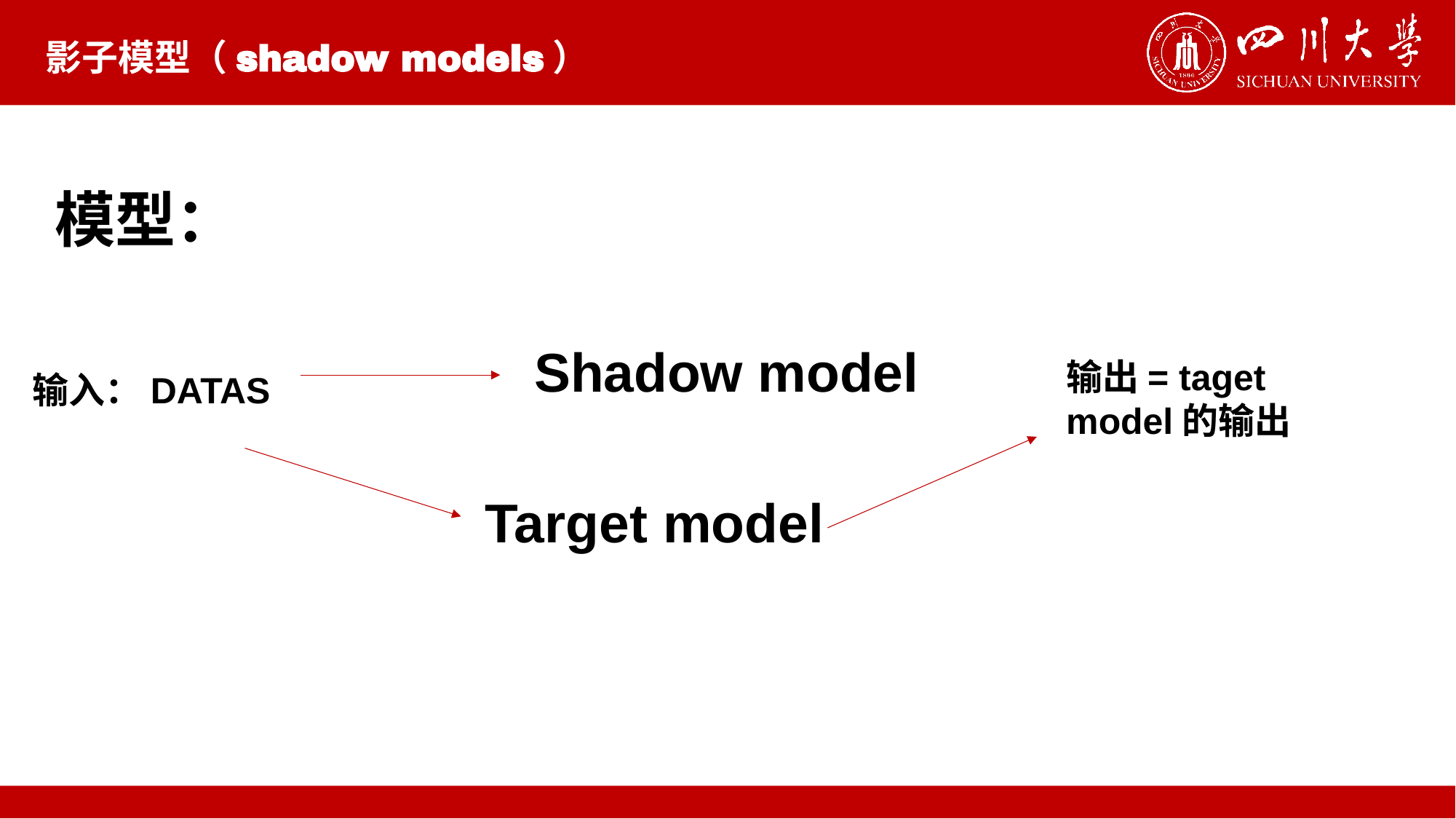

# 影子模型（shadow models）
模型：
Shadow model
输出= taget model的输出
输入：DATAS
Target model